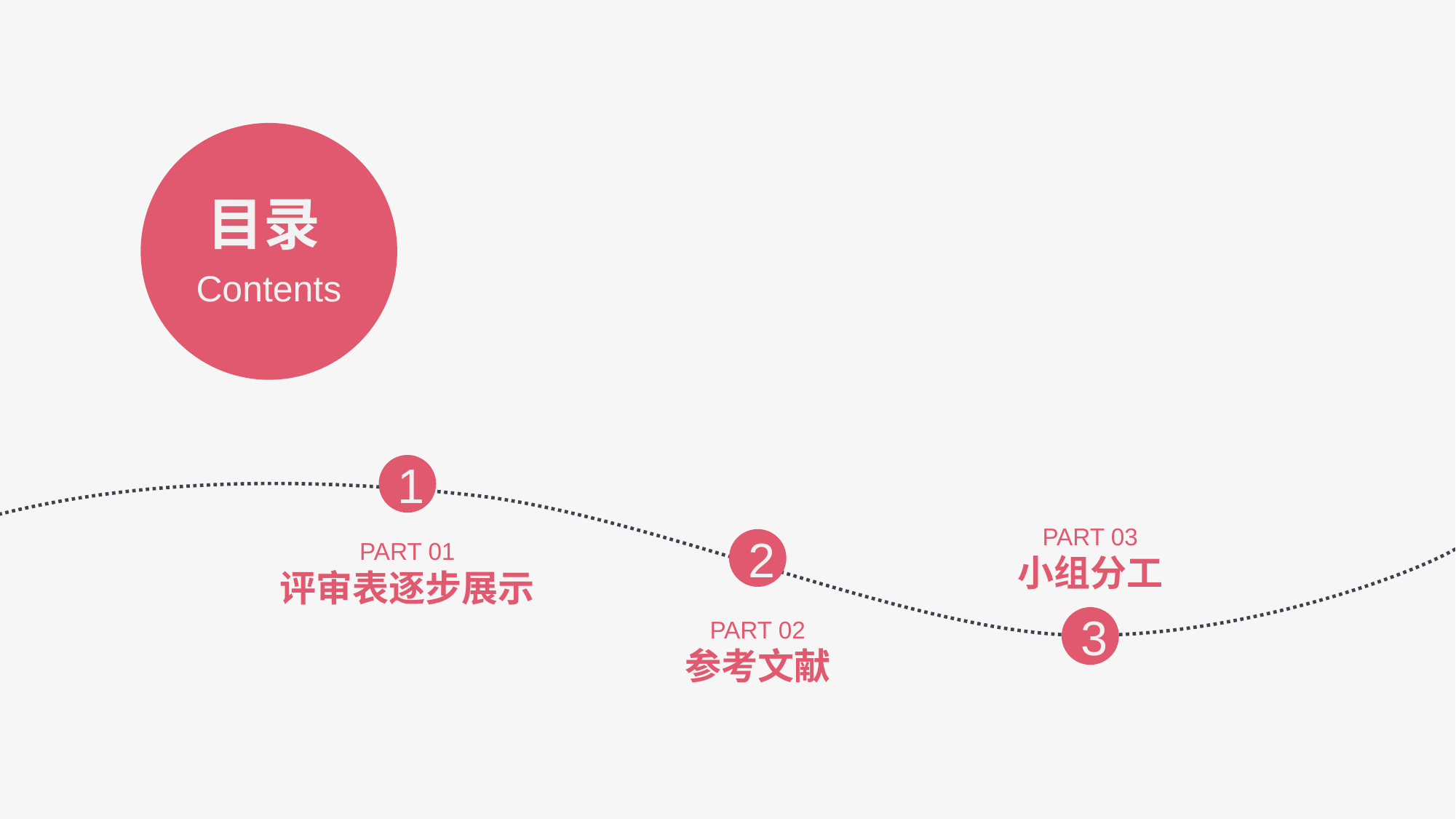

目录
Contents
1

PART 03
小组分工
PART 01
评审表逐步展示
2
PART 02
参考文献
3
延时符